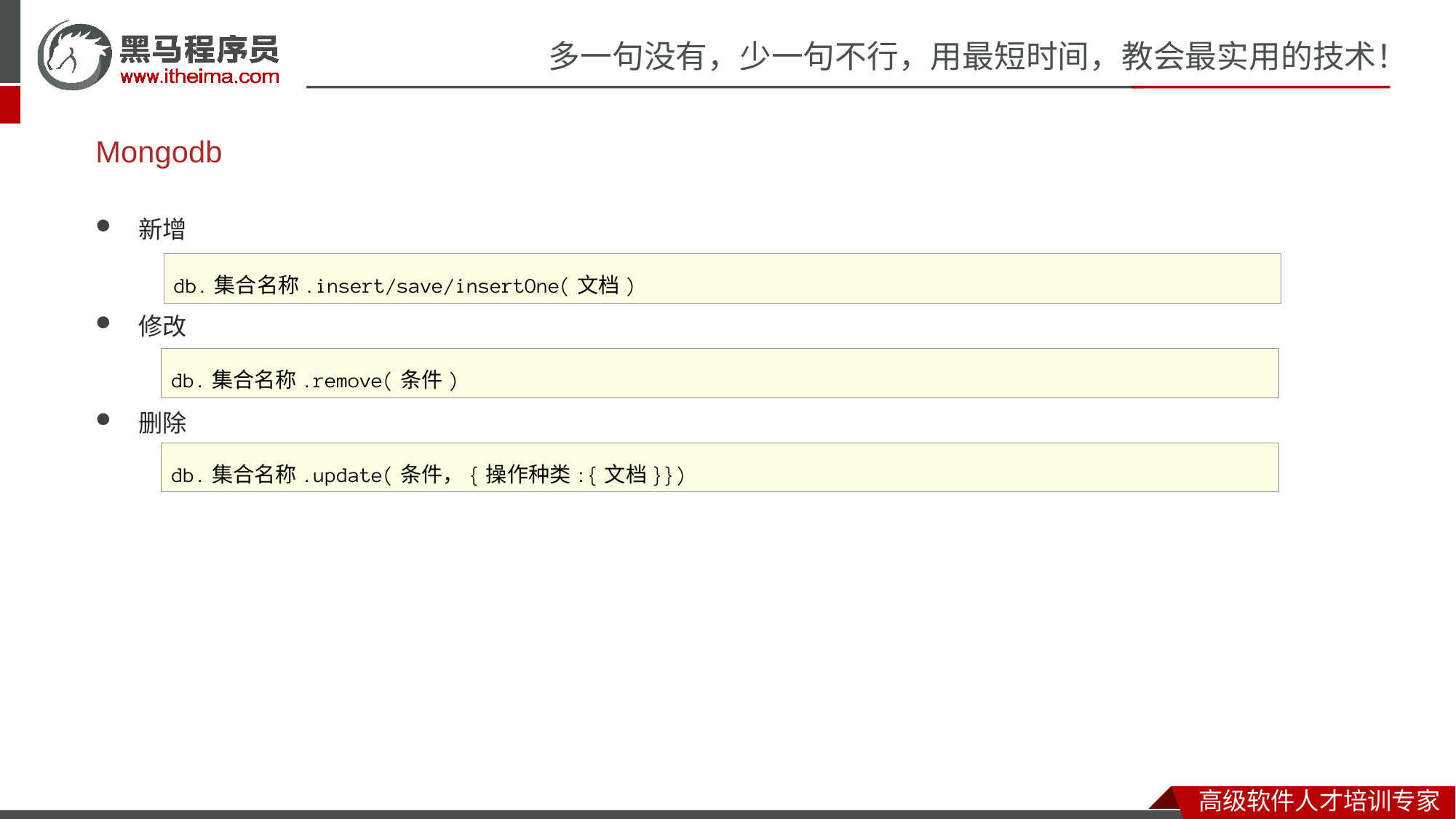

# Mongodb
新增

修改

删除
db.集合名称.insert/save/insertOne(文档)
db.集合名称.remove(条件)
db.集合名称.update(条件，{操作种类:{文档}})